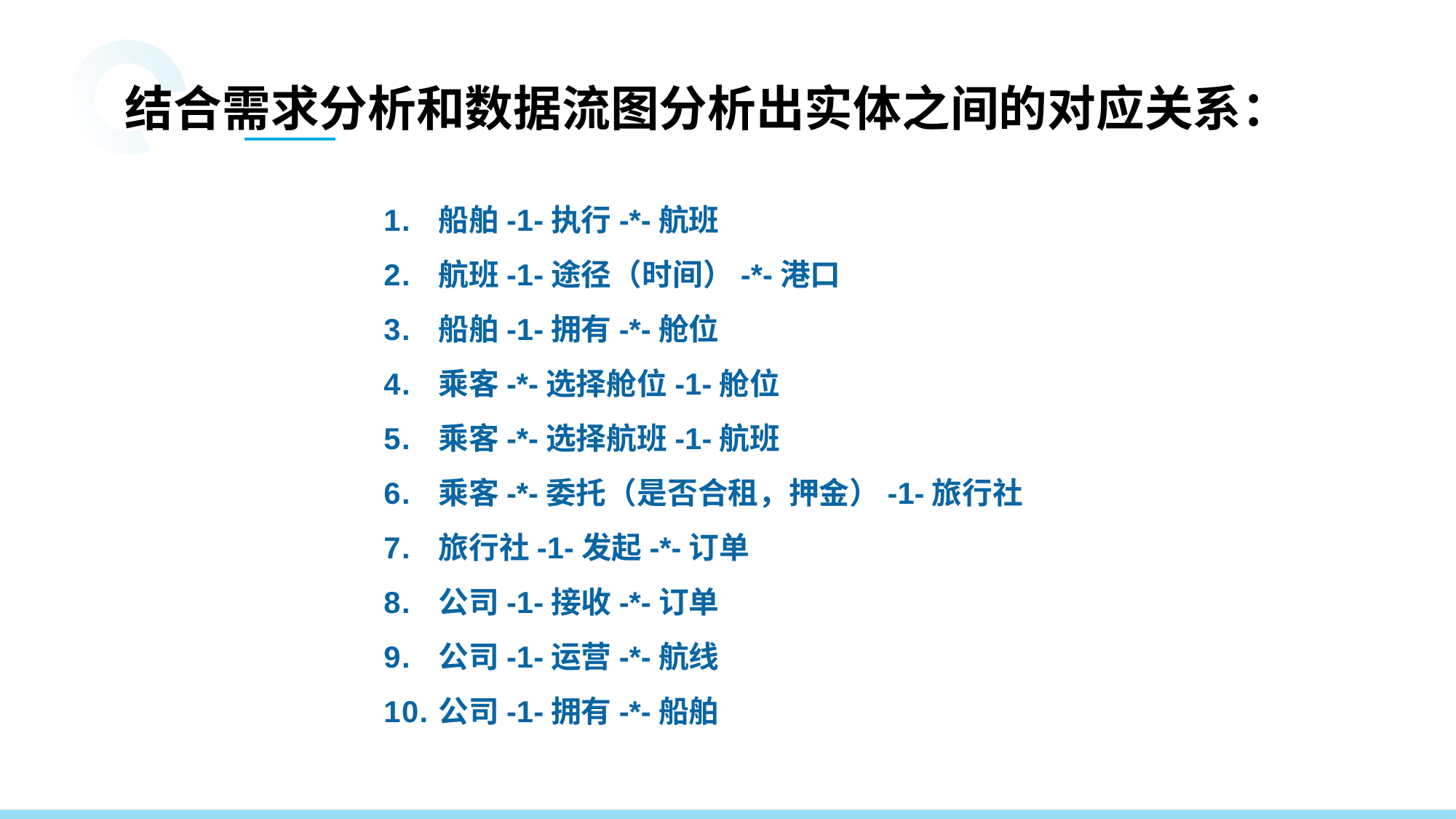

结合需求分析和数据流图分析出实体之间的对应关系：

船舶-1-执行-*-航班
航班-1-途径（时间）-*-港口
船舶-1-拥有-*-舱位
乘客-*-选择舱位-1-舱位
乘客-*-选择航班-1-航班
乘客-*-委托（是否合租，押金）-1-旅行社
旅行社-1-发起-*-订单
公司-1-接收-*-订单
公司-1-运营-*-航线
公司-1-拥有-*-船舶